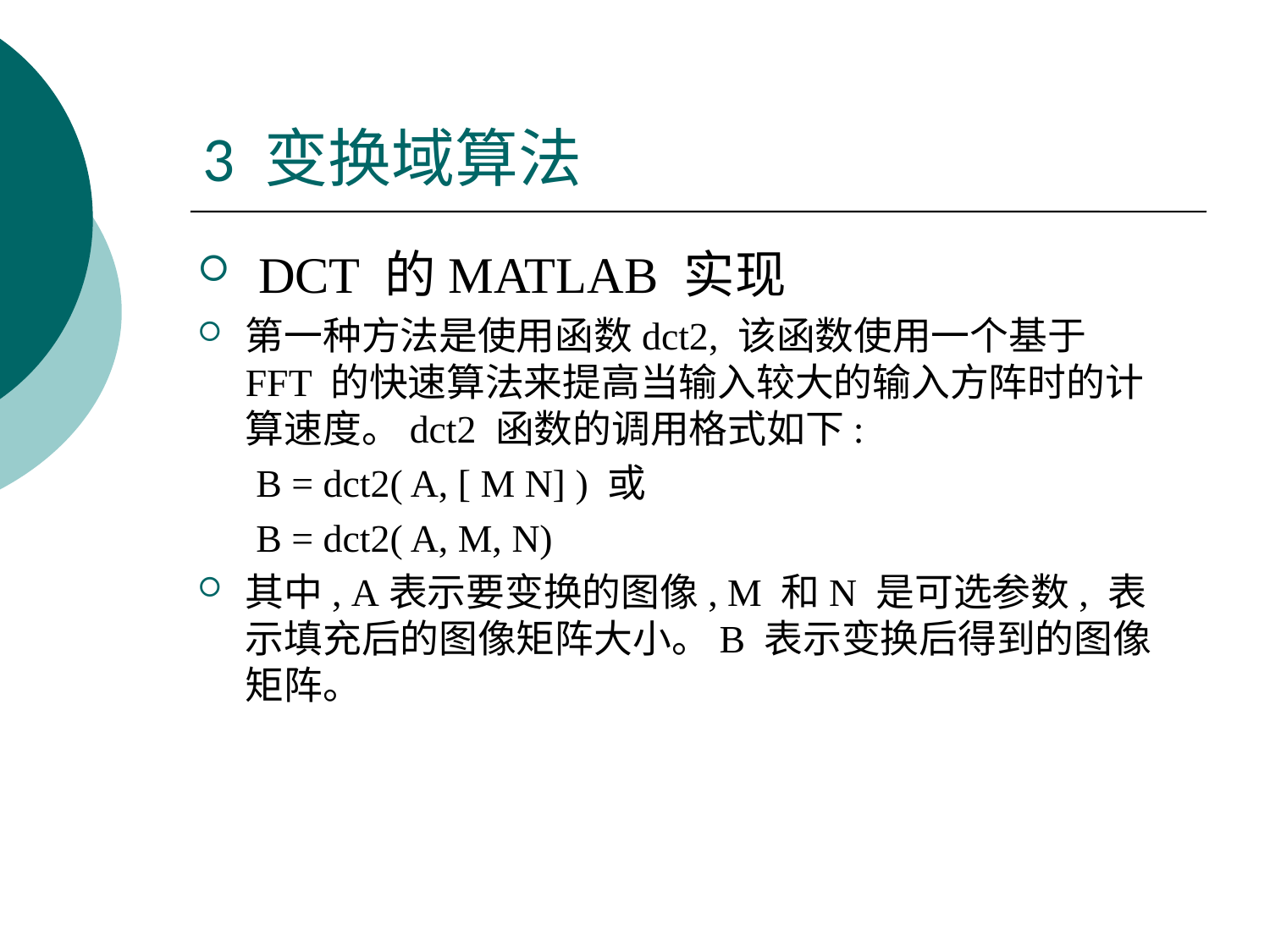

# 3 变换域算法
 DCT 的MATLAB 实现
第一种方法是使用函数dct2, 该函数使用一个基于FFT 的快速算法来提高当输入较大的输入方阵时的计算速度。dct2 函数的调用格式如下:
      B = dct2( A, [ M N] ) 或
      B = dct2( A, M, N)
其中, A表示要变换的图像, M 和N 是可选参数, 表示填充后的图像矩阵大小。B 表示变换后得到的图像矩阵。